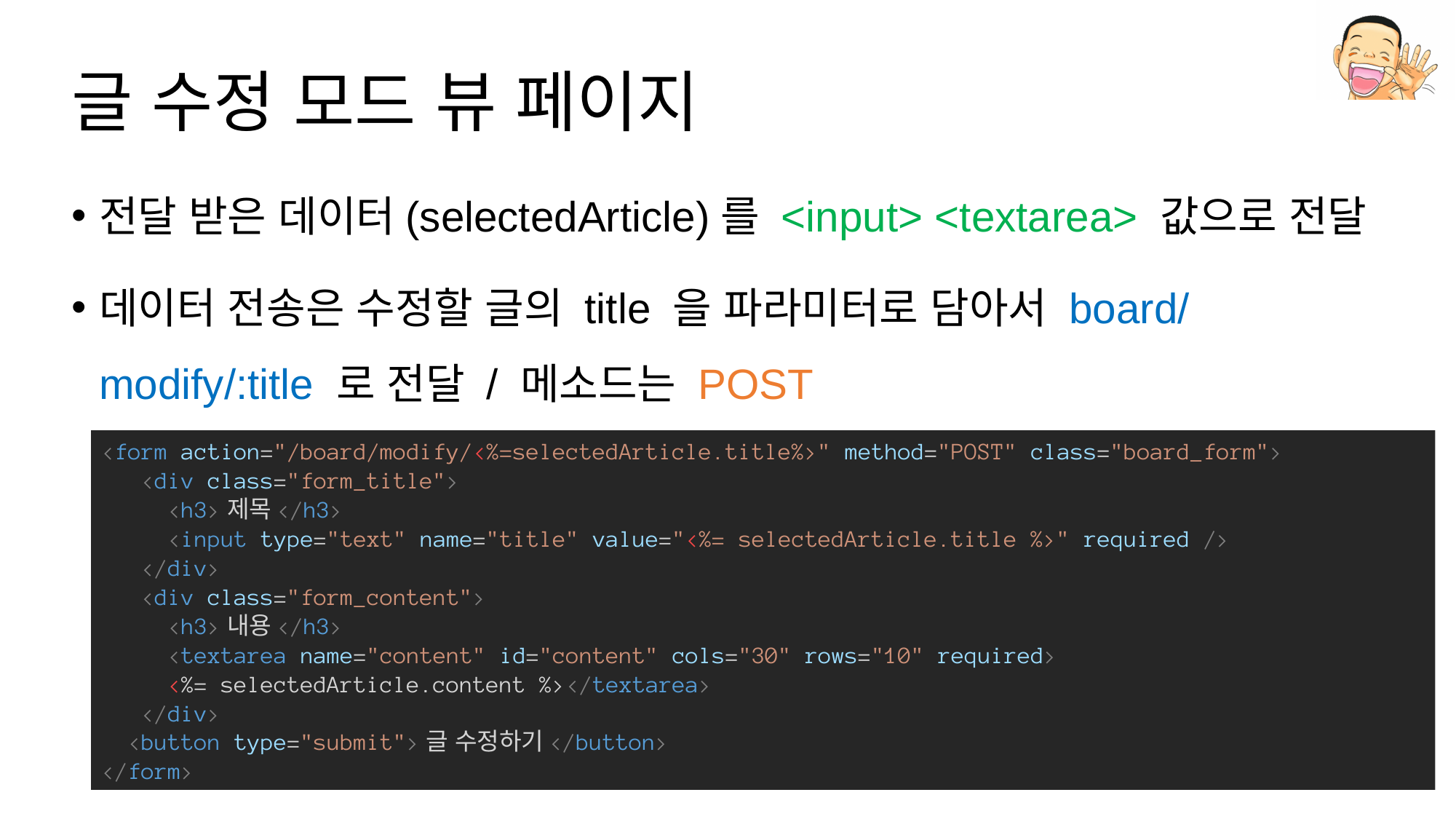

# 글 수정 모드 뷰 페이지
전달 받은 데이터(selectedArticle)를 <input> <textarea> 값으로 전달
데이터 전송은 수정할 글의 title 을 파라미터로 담아서 board/modify/:title 로 전달 / 메소드는 POST

<form action="/board/modify/<%=selectedArticle.title%>" method="POST" class="board_form">
   <div class="form_title">
     <h3>제목</h3>
     <input type="text" name="title" value="<%= selectedArticle.title %>" required />
   </div>
   <div class="form_content">
     <h3>내용</h3>
     <textarea name="content" id="content" cols="30" rows="10" required>
     <%= selectedArticle.content %></textarea>
   </div>
  <button type="submit">글 수정하기</button>
</form>